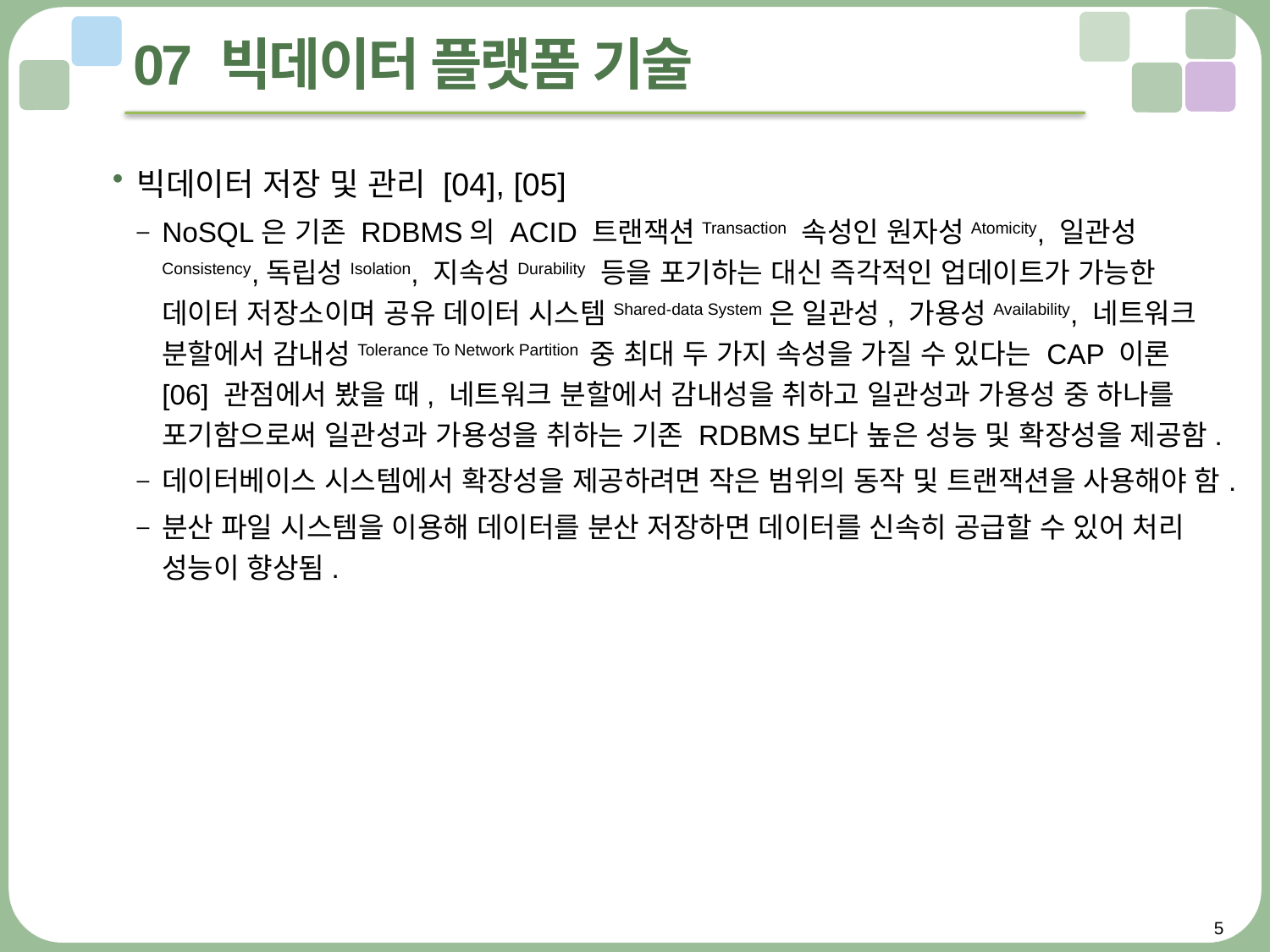

# 07 빅데이터 플랫폼 기술
빅데이터 저장 및 관리 [04], [05]
NoSQL은 기존 RDBMS의 ACID 트랜잭션Transaction 속성인 원자성Atomicity, 일관성Consistency,독립성Isolation, 지속성Durability 등을 포기하는 대신 즉각적인 업데이트가 가능한 데이터 저장소이며 공유 데이터 시스템Shared-data System은 일관성, 가용성Availability, 네트워크 분할에서 감내성Tolerance To Network Partition 중 최대 두 가지 속성을 가질 수 있다는 CAP 이론 [06] 관점에서 봤을 때, 네트워크 분할에서 감내성을 취하고 일관성과 가용성 중 하나를 포기함으로써 일관성과 가용성을 취하는 기존 RDBMS보다 높은 성능 및 확장성을 제공함.
데이터베이스 시스템에서 확장성을 제공하려면 작은 범위의 동작 및 트랜잭션을 사용해야 함.
분산 파일 시스템을 이용해 데이터를 분산 저장하면 데이터를 신속히 공급할 수 있어 처리 성능이 향상됨.